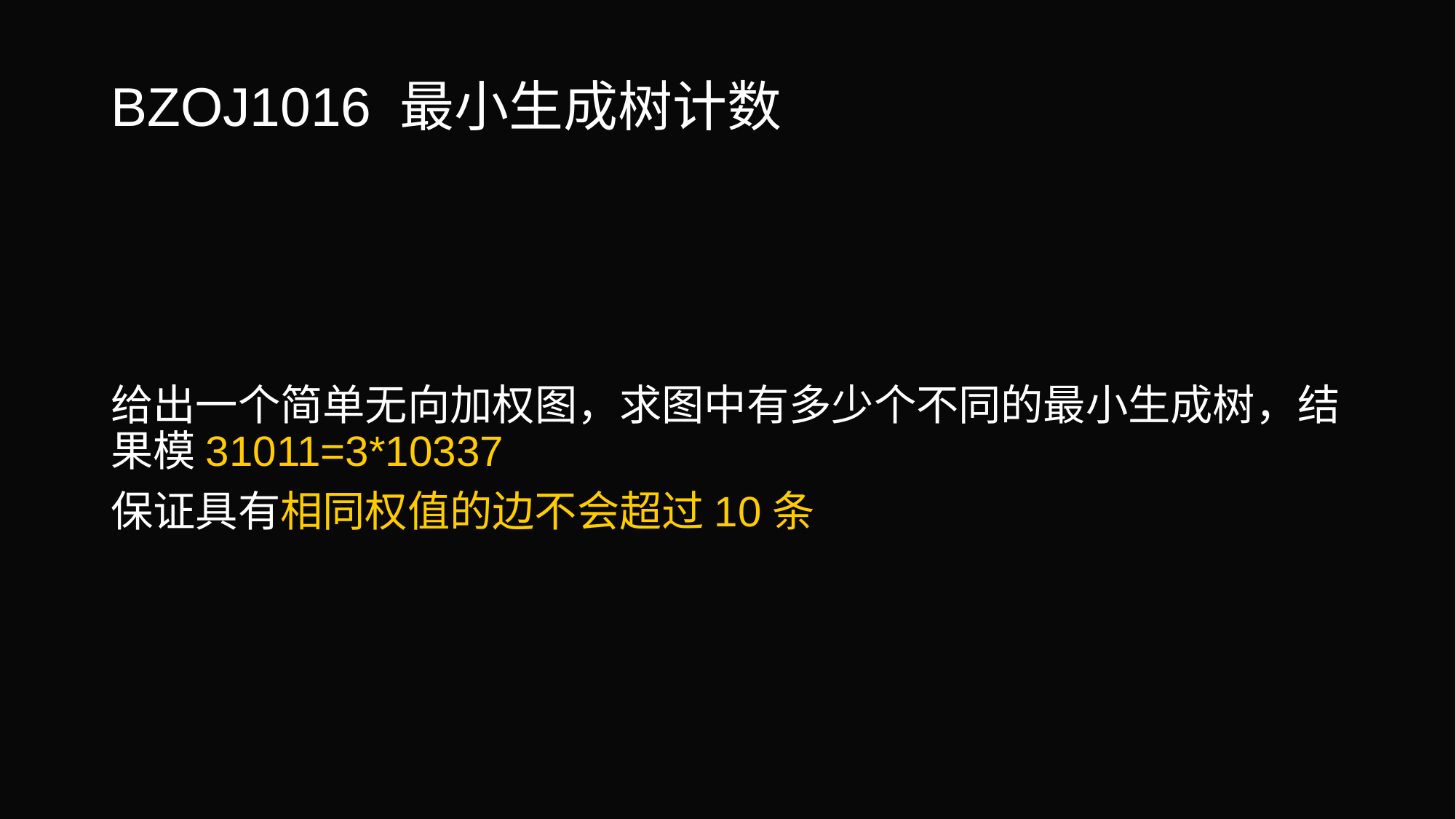

# BZOJ1016 最小生成树计数
给出一个简单无向加权图，求图中有多少个不同的最小生成树，结果模31011=3*10337
保证具有相同权值的边不会超过10条